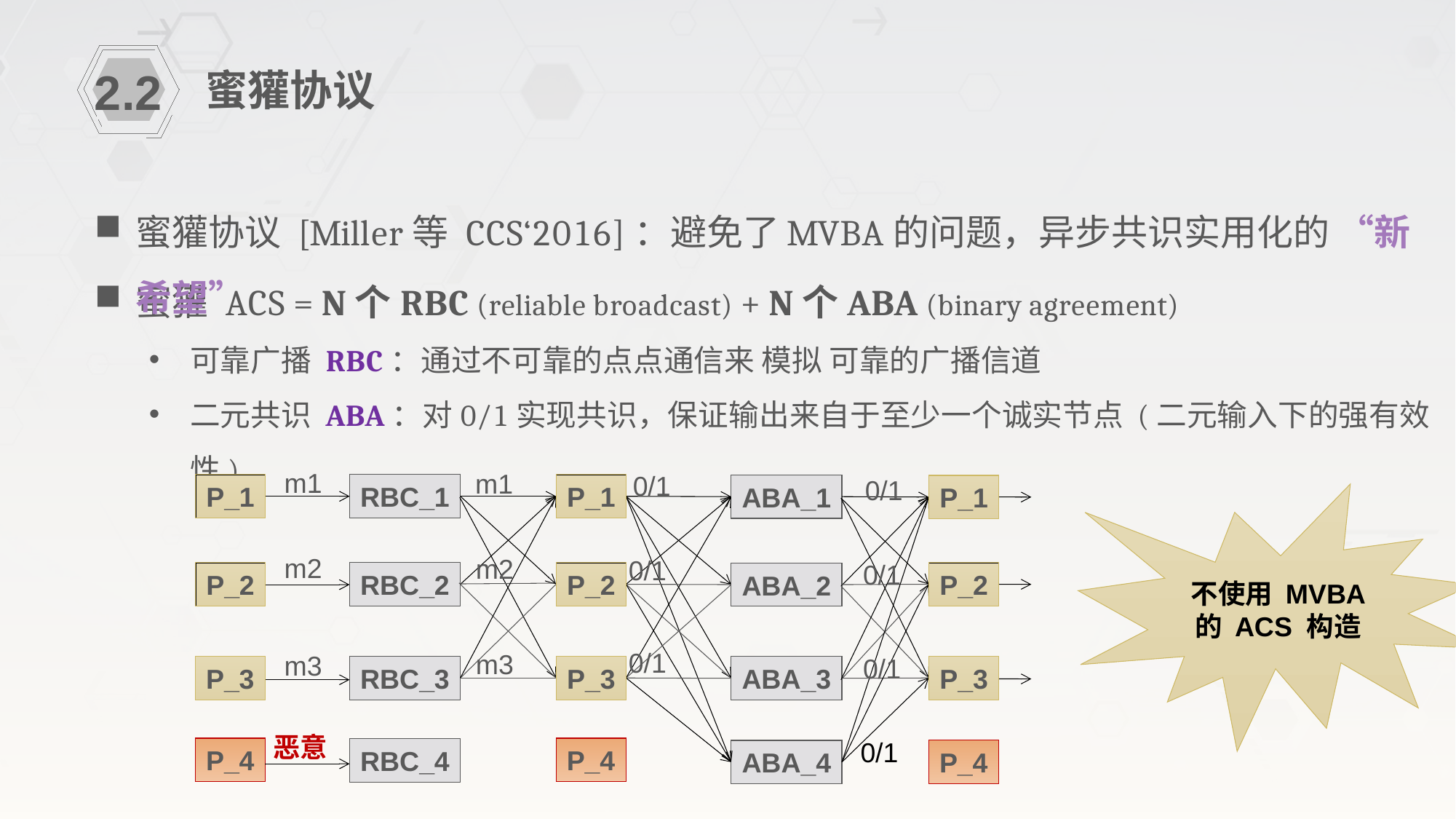

蜜獾协议
2.2
蜜獾协议 [Miller等 CCS‘2016]：避免了MVBA的问题，异步共识实用化的 “新希望”
蜜獾 ACS = N个RBC (reliable broadcast) + N个ABA (binary agreement)
可靠广播 RBC：通过不可靠的点点通信来 模拟 可靠的广播信道
二元共识 ABA：对0/1实现共识，保证输出来自于至少一个诚实节点 (二元输入下的强有效性)
m1
m1
0/1
0/1
P_1
P_1
RBC_1
P_1
P_1
ABA_1
P_1
P_1
不使用 MVBA 的 ACS 构造
m2
m2
0/1
0/1
P_2
P_2
RBC_2
P_2
P_2
P_2
P_2
ABA_2
0/1
m3
m3
0/1
P_3
RBC_3
P_3
P_3
P_3
P_3
ABA_3
恶意
0/1
P_4
RBC_4
P_4
P_4
ABA_4